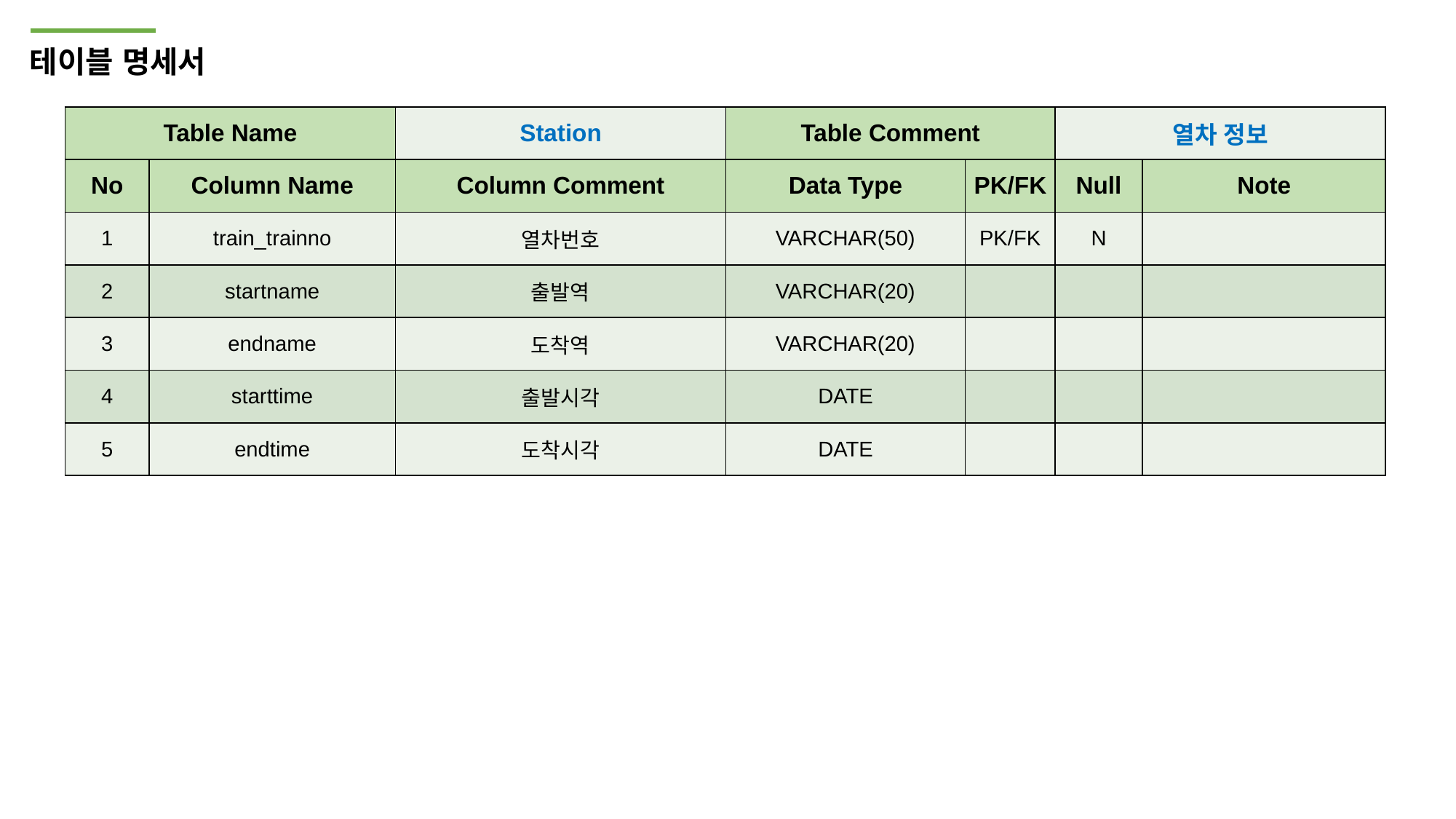

테이블 명세서
| Table Name |  | Station | Table Comment |  | 열차 정보 |  |
| --- | --- | --- | --- | --- | --- | --- |
| No | Column Name | Column Comment | Data Type | PK/FK | Null | Note |
| 1 | train\_trainno | 열차번호 | VARCHAR(50) | PK/FK | N |  |
| 2 | startname | 출발역 | VARCHAR(20) |  |  |  |
| 3 | endname | 도착역 | VARCHAR(20) |  |  |  |
| 4 | starttime | 출발시각 | DATE |  |  |  |
| 5 | endtime | 도착시각 | DATE |  |  |  |